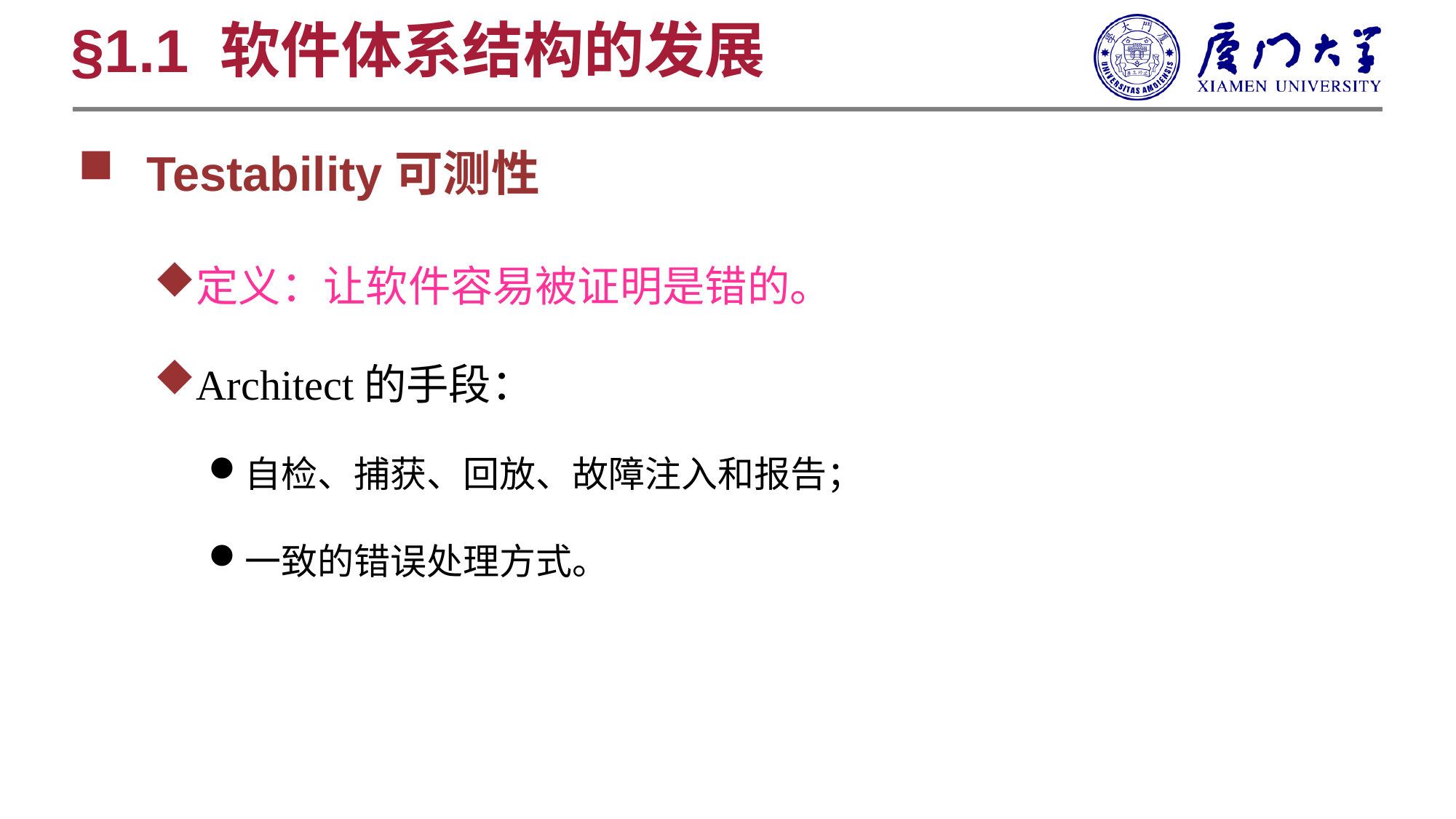

§1.1 软件体系结构的发展
Testability可测性
定义：让软件容易被证明是错的。
Architect的手段：
自检、捕获、回放、故障注入和报告；
一致的错误处理方式。